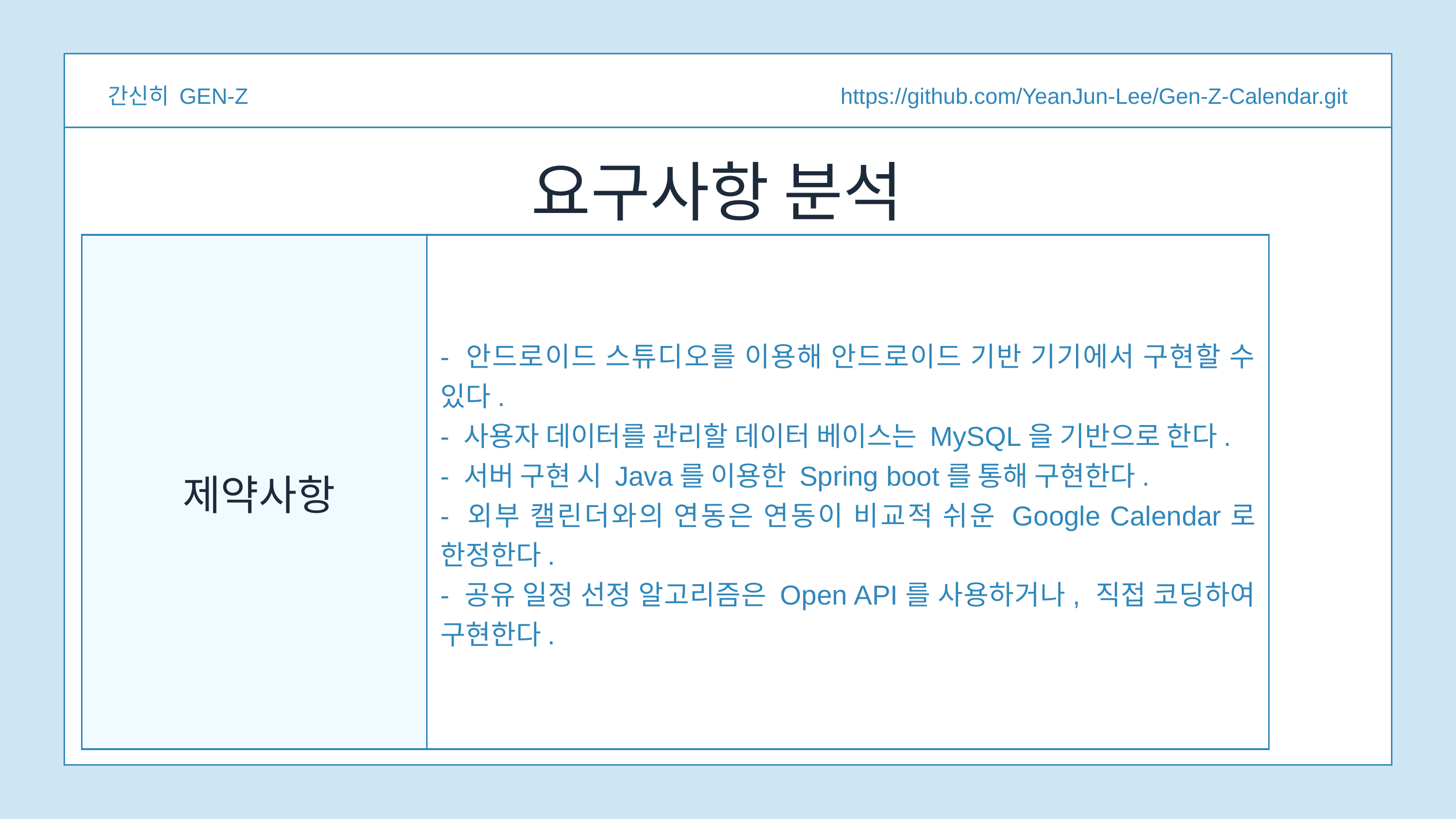

간신히 GEN-Z
https://github.com/YeanJun-Lee/Gen-Z-Calendar.git

요구사항 분석

- 안드로이드 스튜디오를 이용해 안드로이드 기반 기기에서 구현할 수 있다.
- 사용자 데이터를 관리할 데이터 베이스는 MySQL을 기반으로 한다.
- 서버 구현 시 Java를 이용한 Spring boot를 통해 구현한다.
- 외부 캘린더와의 연동은 연동이 비교적 쉬운 Google Calendar로 한정한다.
- 공유 일정 선정 알고리즘은 Open API를 사용하거나, 직접 코딩하여 구현한다.
제약사항